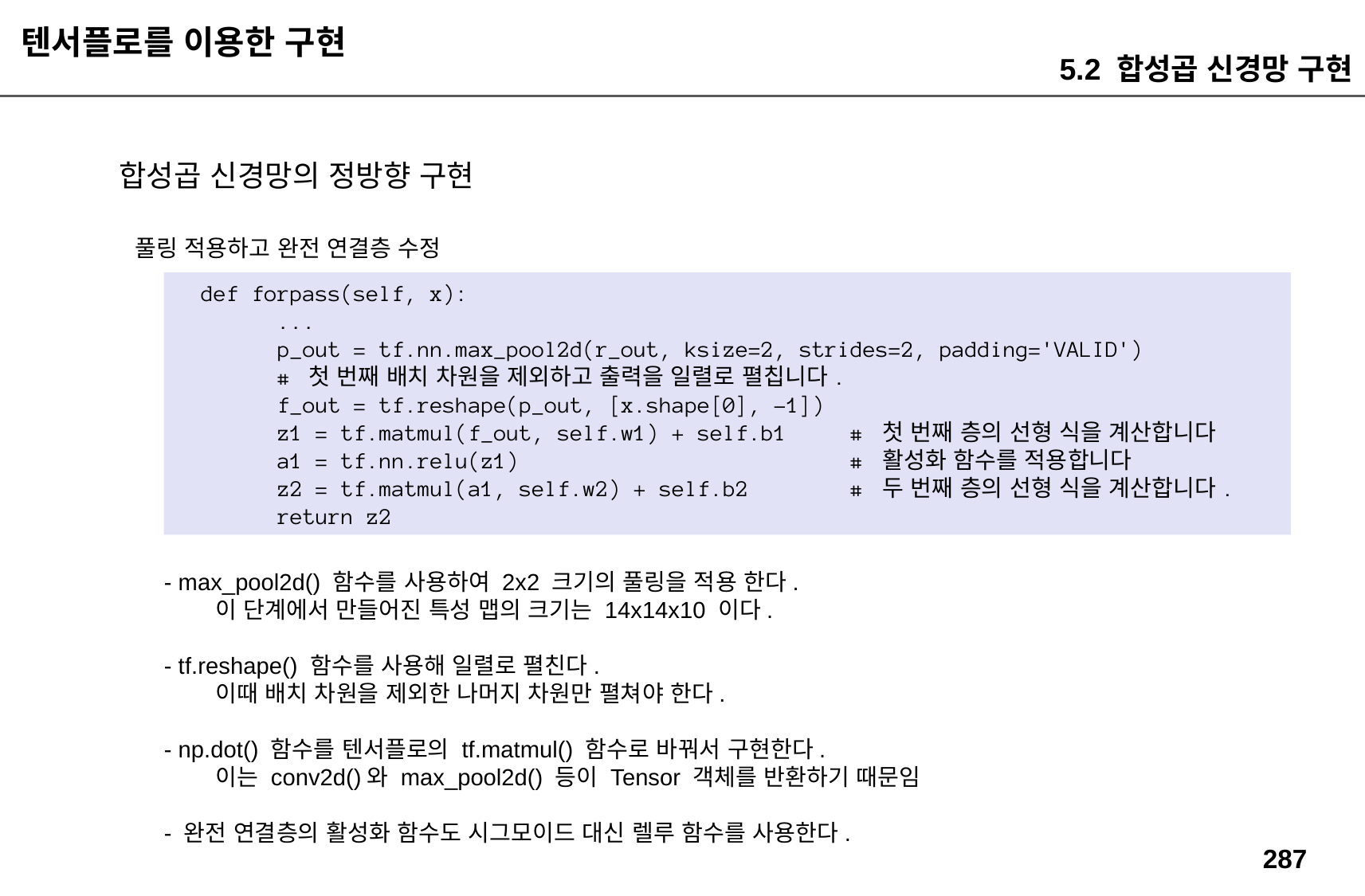

텐서플로를 이용한 구현
5.2 합성곱 신경망 구현
합성곱 신경망의 정방향 구현
풀링 적용하고 완전 연결층 수정
  def forpass(self, x):
        ...
        p_out = tf.nn.max_pool2d(r_out, ksize=2, strides=2, padding='VALID')
        # 첫 번째 배치 차원을 제외하고 출력을 일렬로 펼칩니다.
        f_out = tf.reshape(p_out, [x.shape[0], -1])
        z1 = tf.matmul(f_out, self.w1) + self.b1     # 첫 번째 층의 선형 식을 계산합니다
        a1 = tf.nn.relu(z1)                          # 활성화 함수를 적용합니다
        z2 = tf.matmul(a1, self.w2) + self.b2        # 두 번째 층의 선형 식을 계산합니다.
        return z2
- max_pool2d() 함수를 사용하여 2x2 크기의 풀링을 적용 한다.
       이 단계에서 만들어진 특성 맵의 크기는 14x14x10 이다.

- tf.reshape() 함수를 사용해 일렬로 펼친다.
       이때 배치 차원을 제외한 나머지 차원만 펼쳐야 한다.

- np.dot() 함수를 텐서플로의 tf.matmul() 함수로 바꿔서 구현한다.
       이는 conv2d()와 max_pool2d() 등이 Tensor 객체를 반환하기 때문임

- 완전 연결층의 활성화 함수도 시그모이드 대신 렐루 함수를 사용한다.